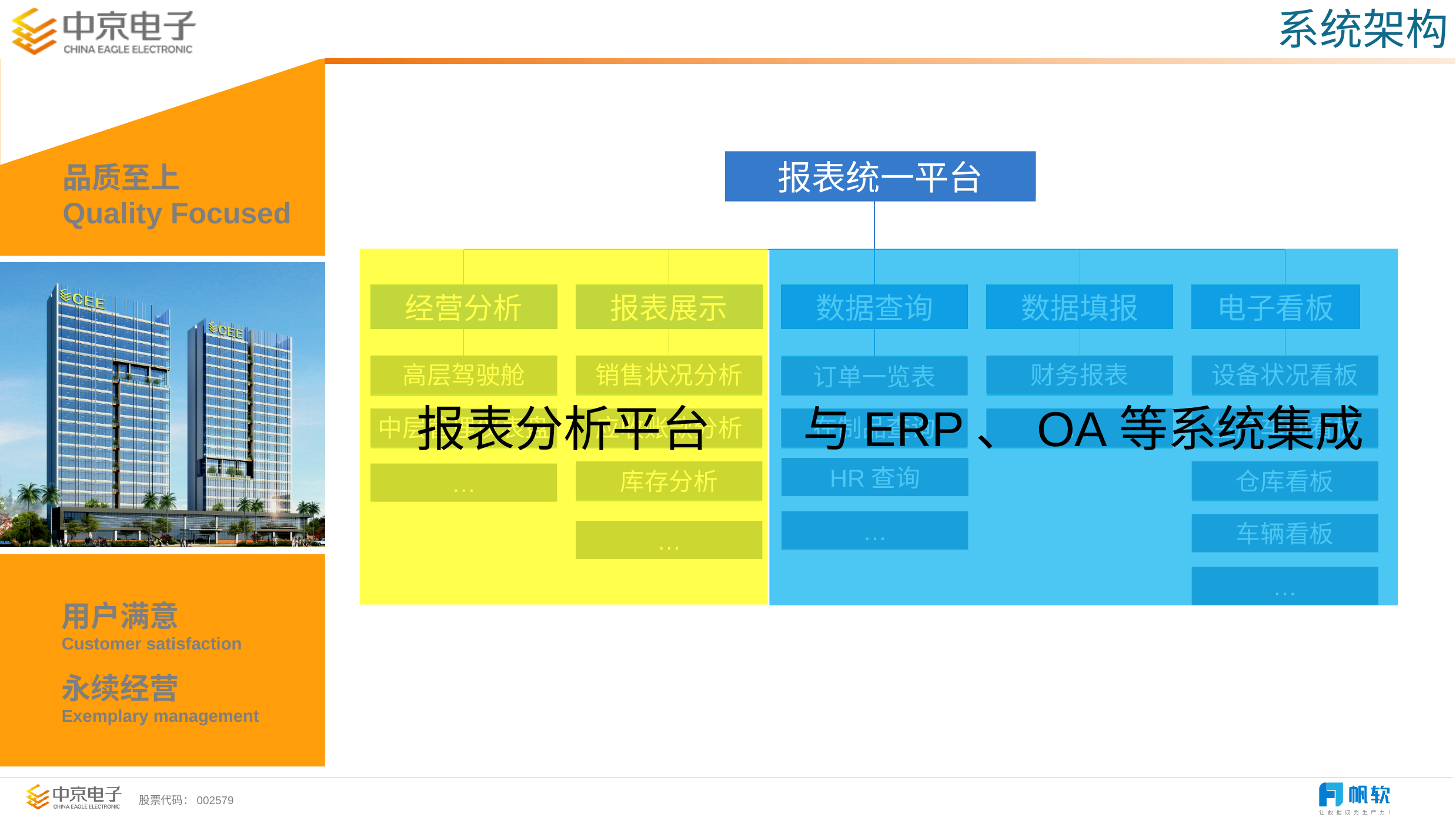

系统架构

报表统一平台

经营分析

报表展示

数据查询

数据填报

电子看板

高层驾驶舱

销售状况分析

财务报表

设备状况看板
订单一览表

中层管理仪表盘

应收账款分析

在制品查询

…

生产车间看板

库存分析

仓库看板
车辆看板
…
HR查询
…
…
…
报表分析平台
与ERP、OA等系统集成